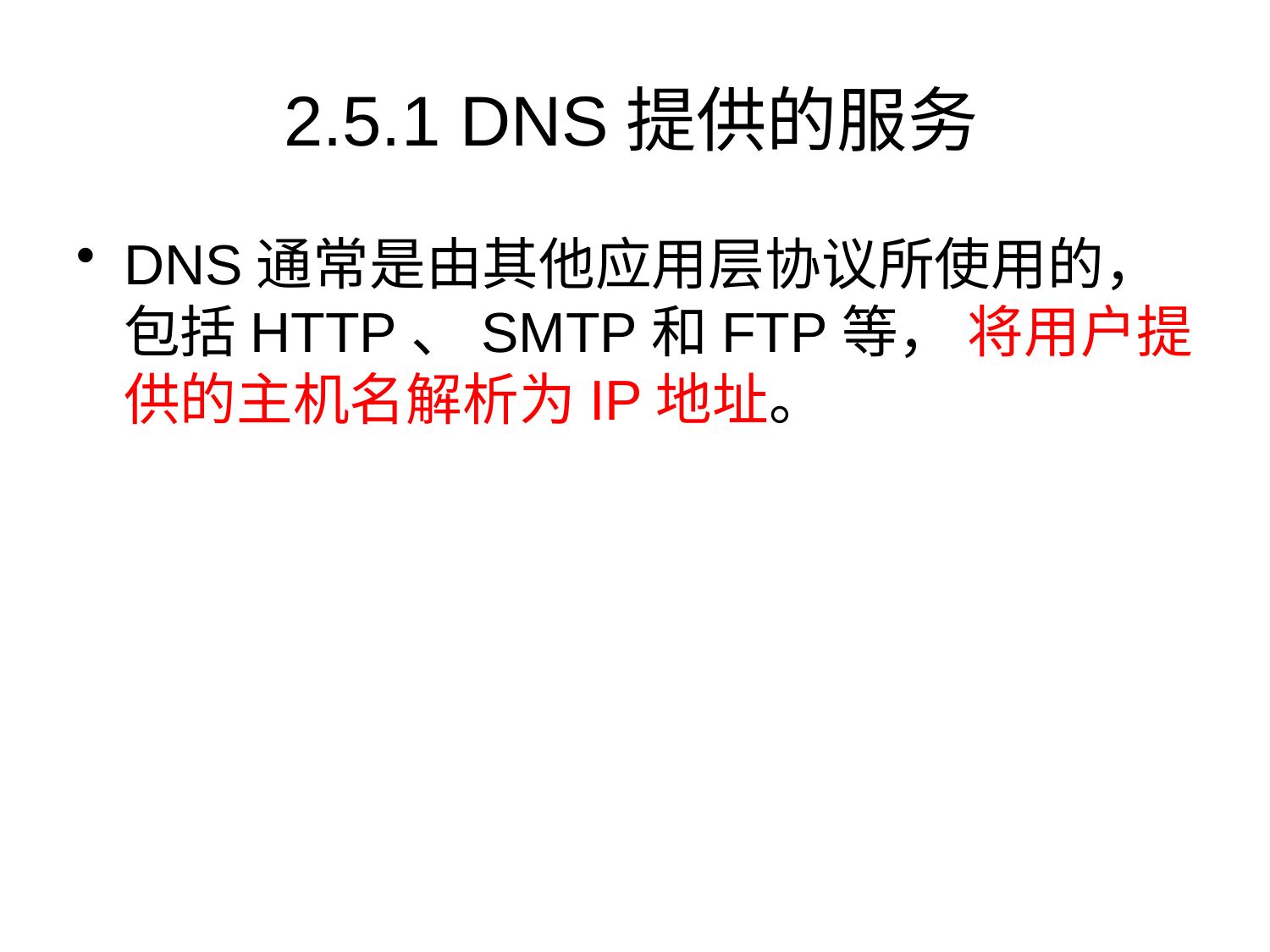

# 2.5.1 DNS提供的服务
DNS通常是由其他应用层协议所使用的， 包括HTTP、SMTP和FTP等， 将用户提供的主机名解析为IP地址。